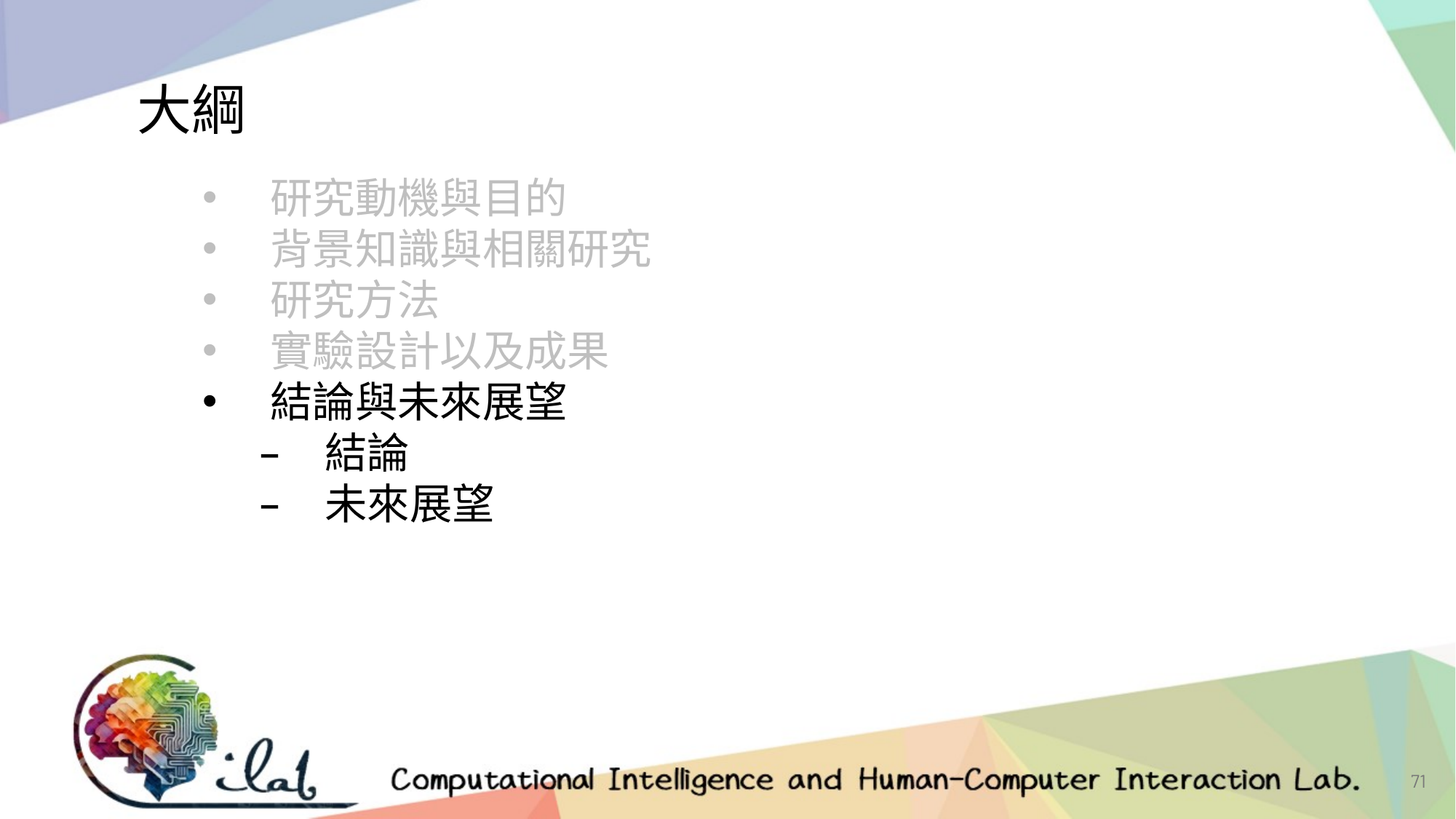

大綱
研究動機與目的
背景知識與相關研究
研究方法
實驗設計以及成果
結論與未來展望
結論
未來展望

71